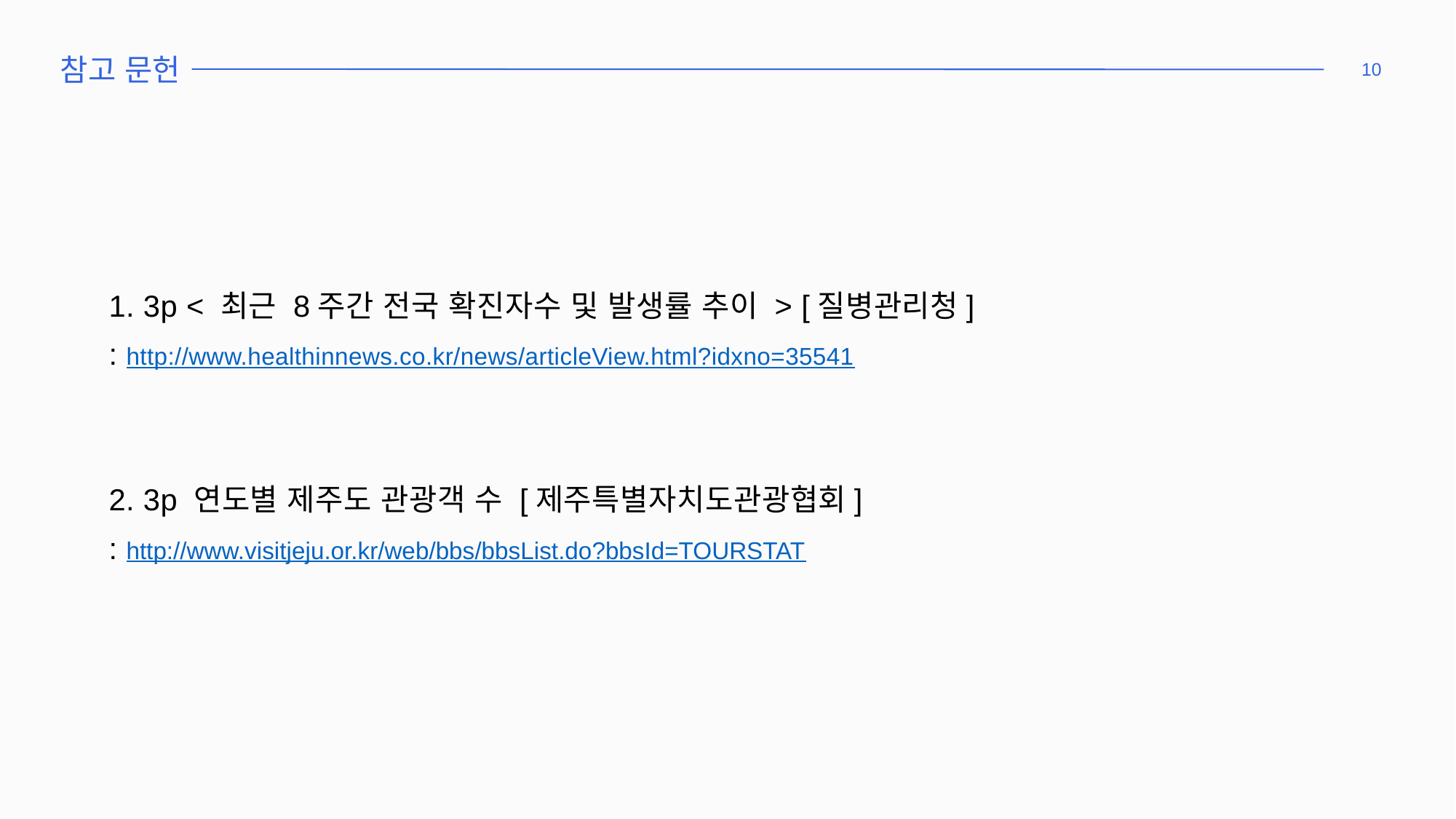

참고 문헌
10
1. 3p < 최근 8주간 전국 확진자수 및 발생률 추이 > [질병관리청]
: http://www.healthinnews.co.kr/news/articleView.html?idxno=35541

2. 3p 연도별 제주도 관광객 수 [제주특별자치도관광협회]
: http://www.visitjeju.or.kr/web/bbs/bbsList.do?bbsId=TOURSTAT